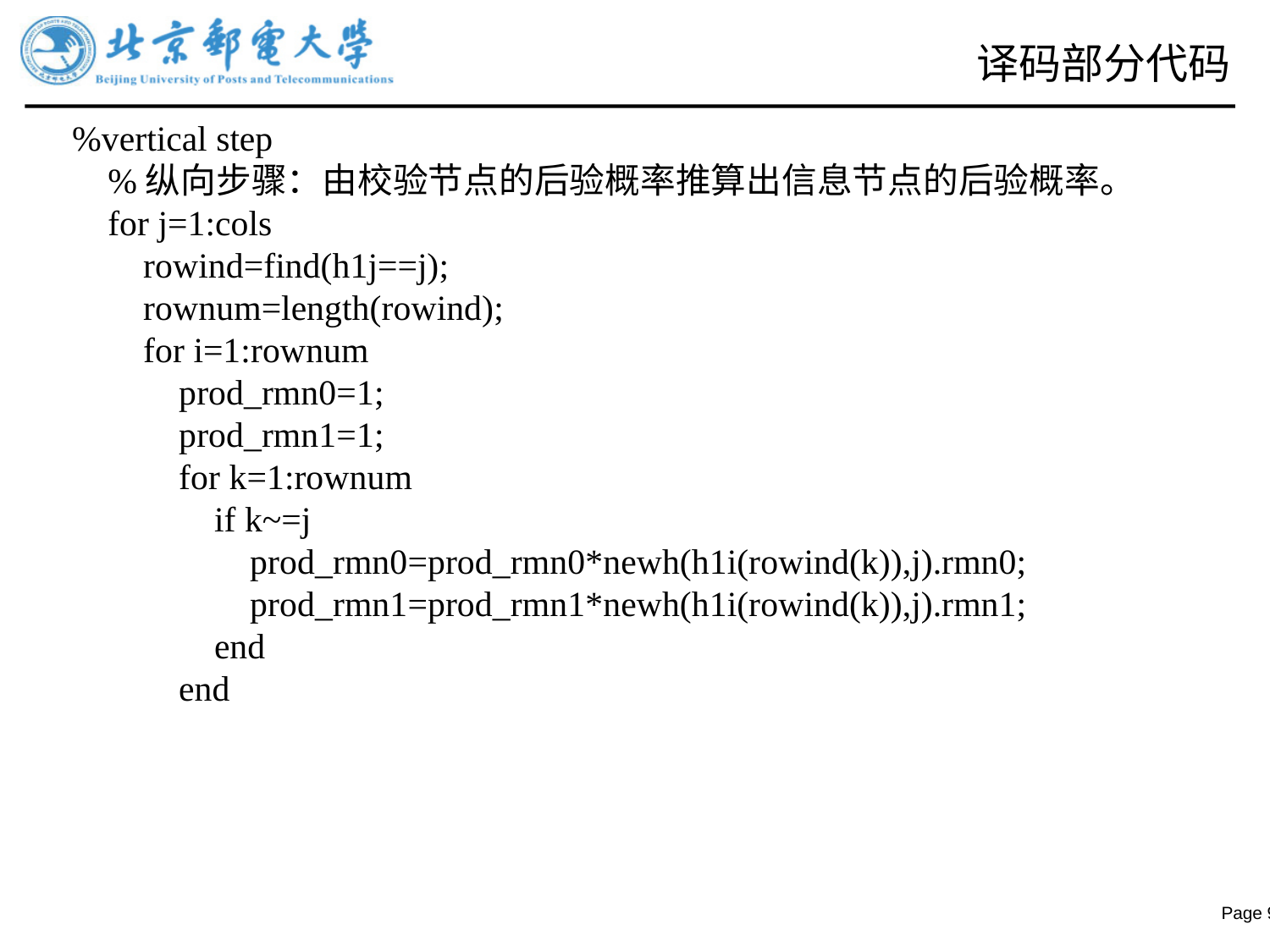

# 译码部分代码
%vertical step
    %纵向步骤：由校验节点的后验概率推算出信息节点的后验概率。
    for j=1:cols
        rowind=find(h1j==j);
        rownum=length(rowind);
        for i=1:rownum
            prod_rmn0=1;
            prod_rmn1=1;
            for k=1:rownum
                if k~=j
                    prod_rmn0=prod_rmn0*newh(h1i(rowind(k)),j).rmn0;
                    prod_rmn1=prod_rmn1*newh(h1i(rowind(k)),j).rmn1;
                end
            end